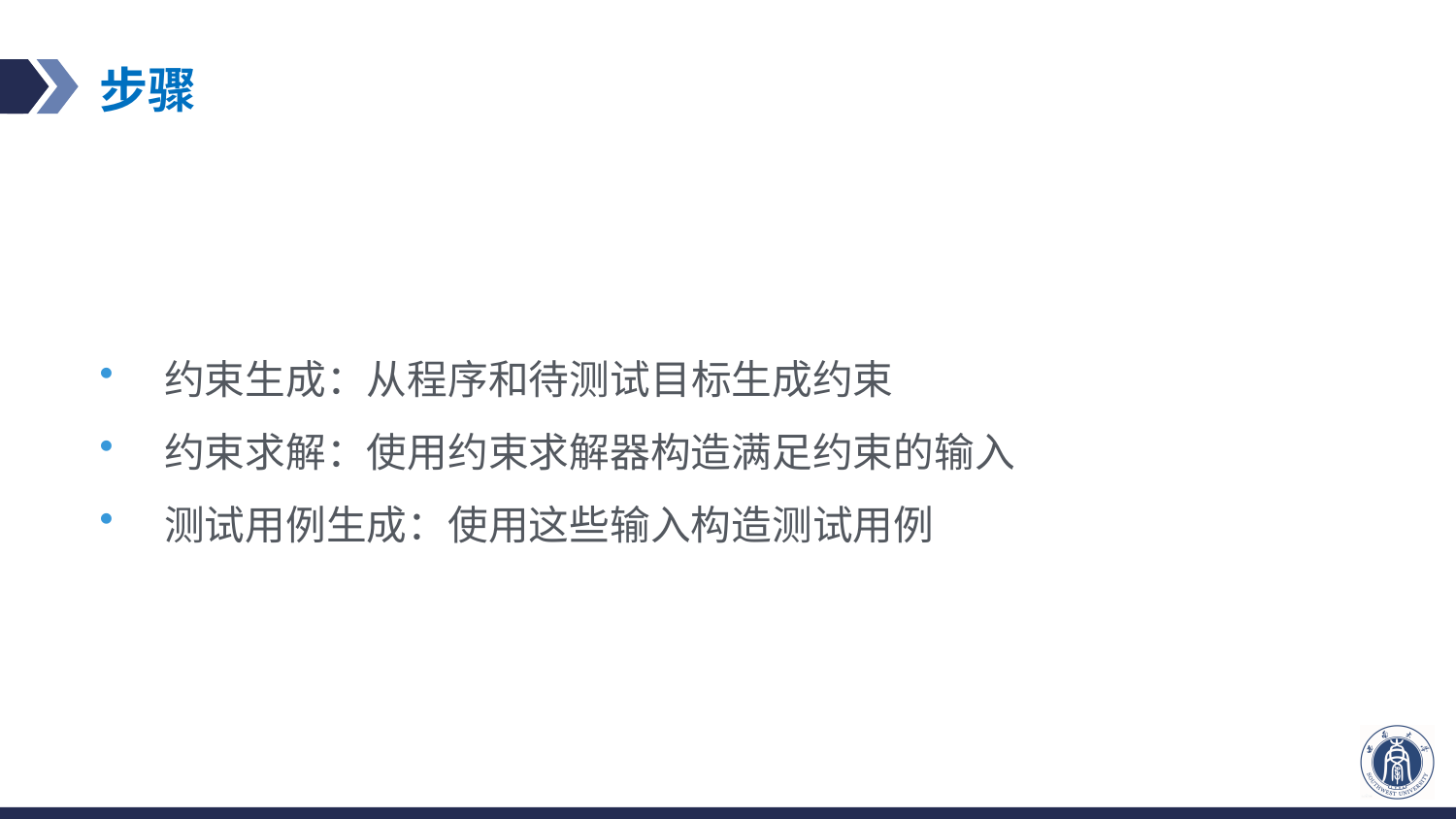

# 步骤
约束生成：从程序和待测试目标生成约束
约束求解：使用约束求解器构造满足约束的输入
测试用例生成：使用这些输入构造测试用例